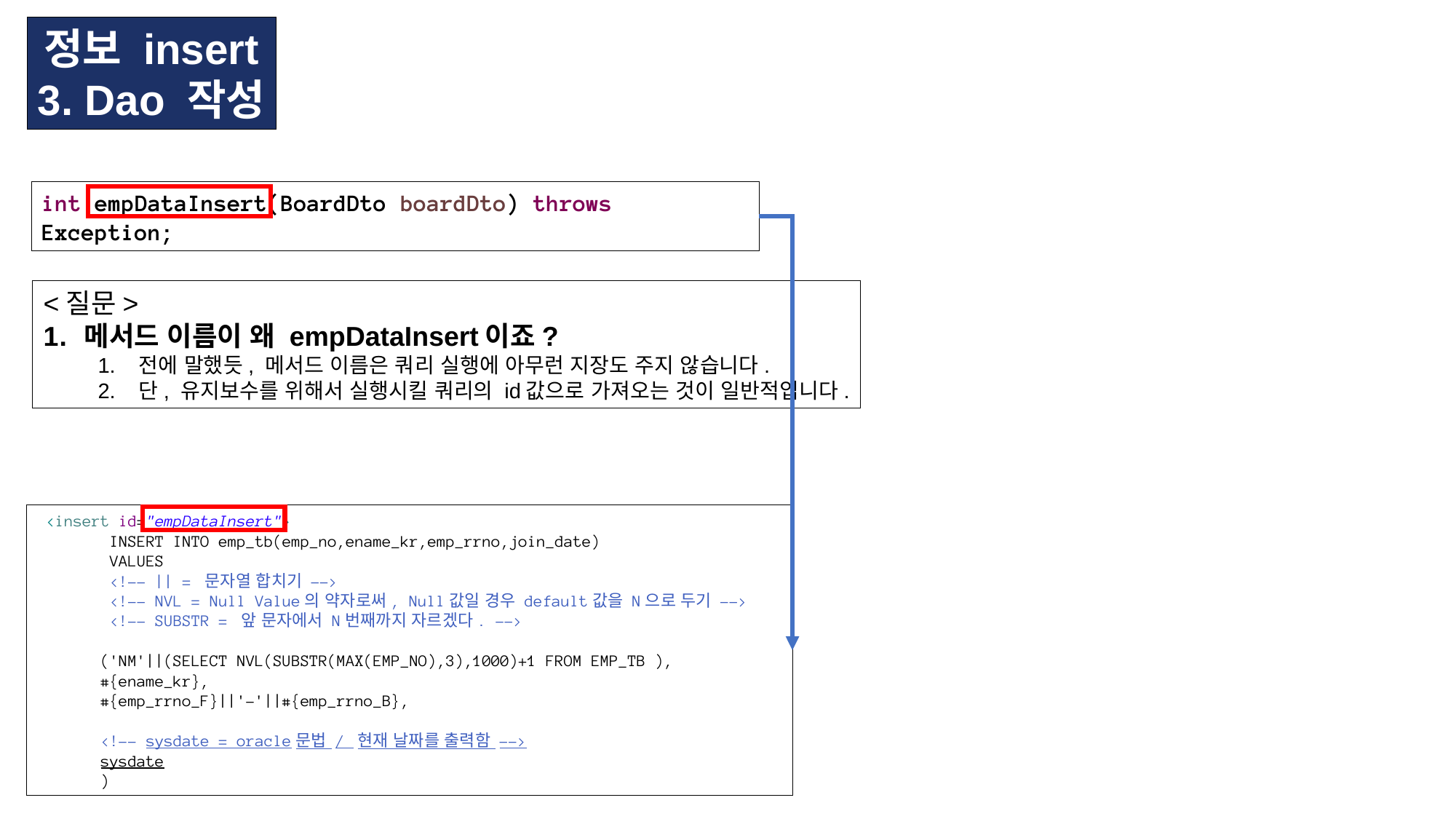

정보 insert
3. Dao 작성
int empDataInsert(BoardDto boardDto) throws Exception;

 <insert id="empDataInsert">
        INSERT INTO emp_tb(emp_no,ename_kr,emp_rrno,join_date)
        VALUES
        <!-- || = 문자열 합치기 -->
        <!-- NVL = Null Value의 약자로써, Null값일 경우 default값을 N으로 두기 -->
        <!-- SUBSTR = 앞 문자에서 N번째까지 자르겠다. -->

       ('NM'||(SELECT NVL(SUBSTR(MAX(EMP_NO),3),1000)+1 FROM EMP_TB ),
       #{ename_kr},
       #{emp_rrno_F}||'-'||#{emp_rrno_B},

       <!-- sysdate = oracle문법 / 현재 날짜를 출력함 -->
       sysdate
       )

<질문>
메서드 이름이 왜 empDataInsert이죠?
전에 말했듯, 메서드 이름은 쿼리 실행에 아무런 지장도 주지 않습니다.
단, 유지보수를 위해서 실행시킬 쿼리의 id값으로 가져오는 것이 일반적입니다.